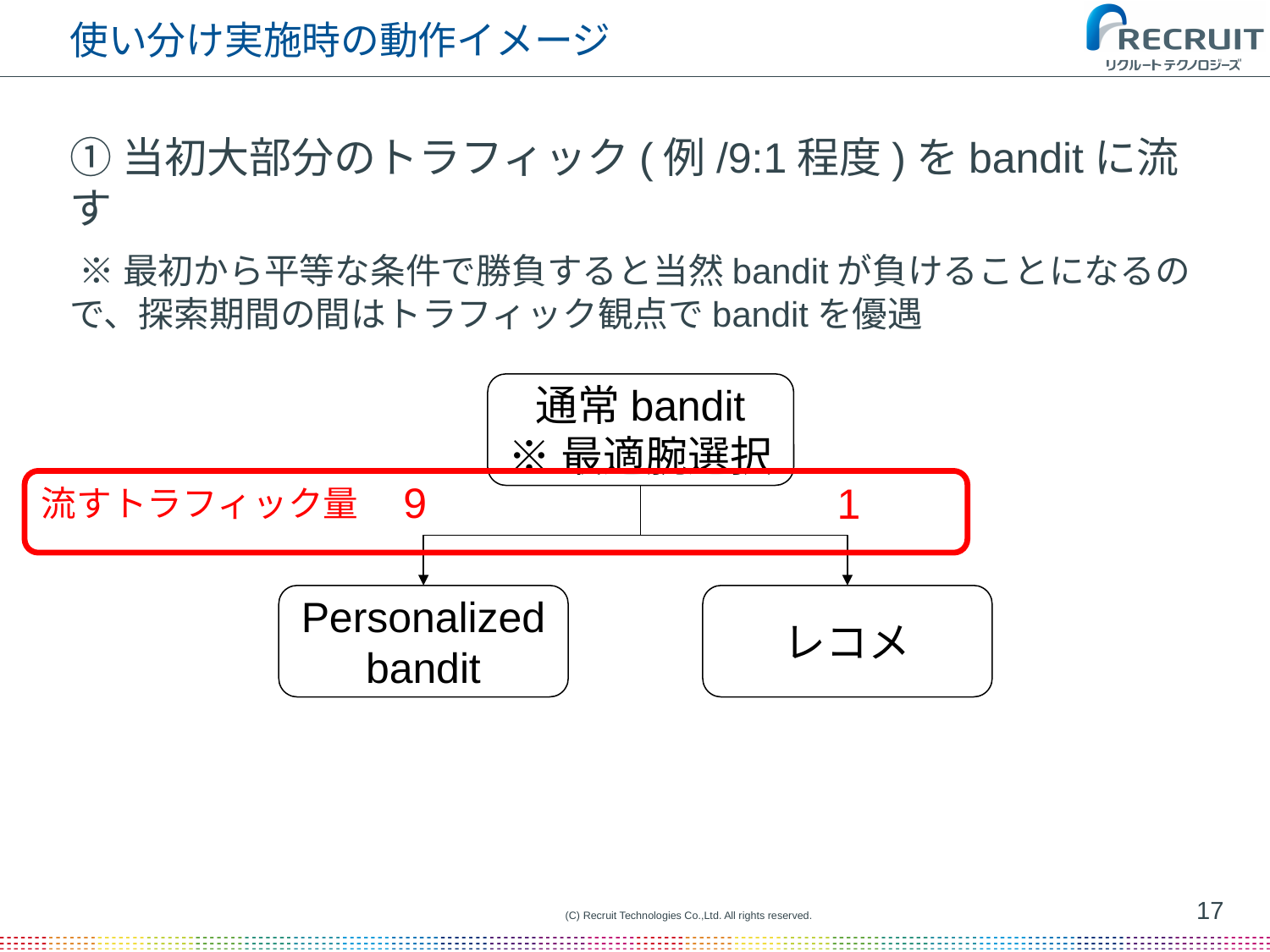

# 使い分け実施時の動作イメージ
①当初大部分のトラフィック(例/9:1程度)をbanditに流す
 ※最初から平等な条件で勝負すると当然banditが負けることになるので、探索期間の間はトラフィック観点でbanditを優遇

通常bandit
※最適腕選択
流すトラフィック量
9
1
レコメ
Personalized bandit
17
(C) Recruit Technologies Co.,Ltd. All rights reserved.